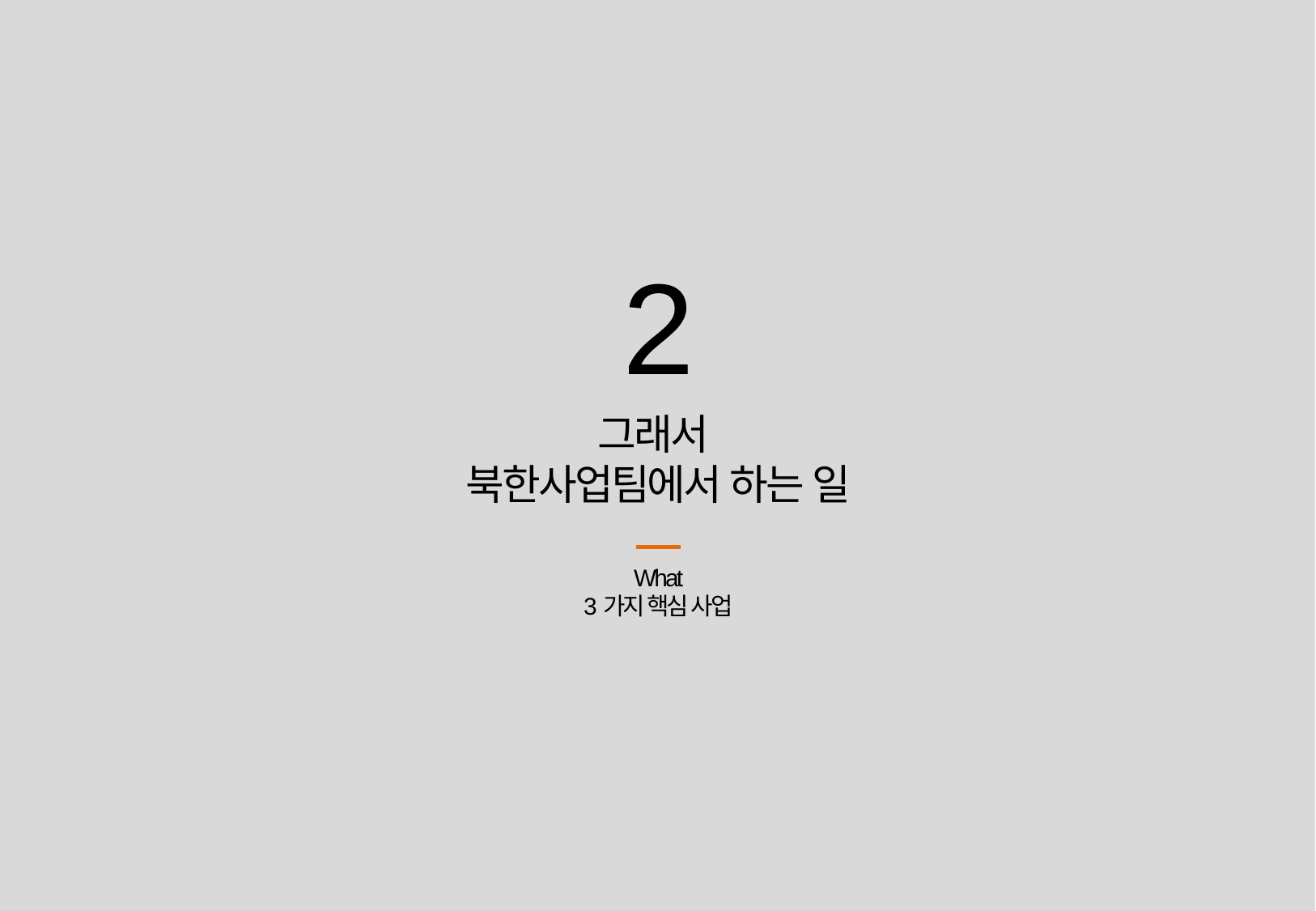

2
그래서
북한사업팀에서 하는 일
What
3가지 핵심 사업